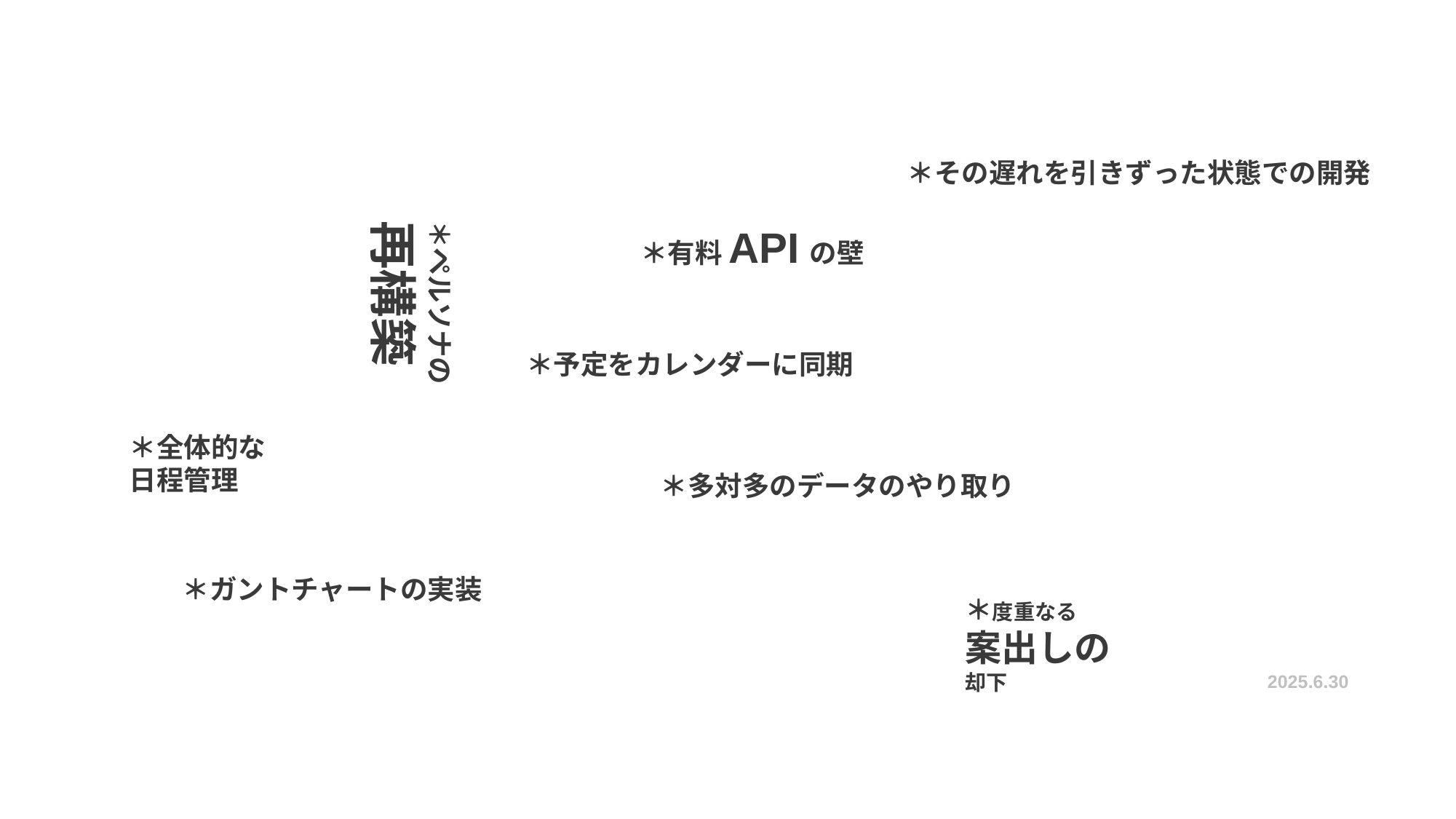

＊その遅れを引きずった状態での開発
＊ペルソナの
再構築

＊有料APIの壁
＊予定をカレンダーに同期
＊全体的な
日程管理
＊多対多のデータのやり取り
＊ガントチャートの実装

＊度重なる
案出しの
却下
2025.6.30